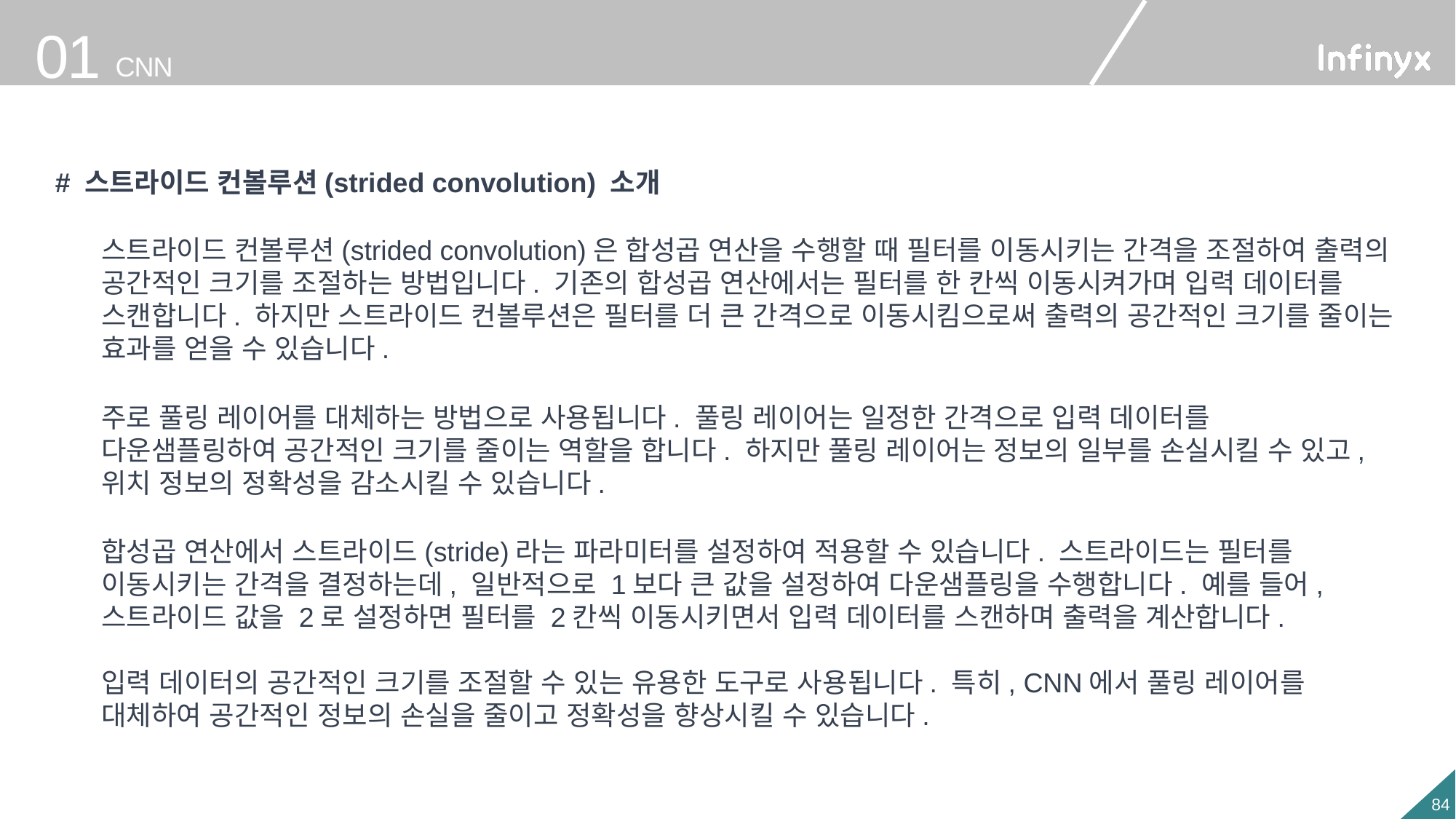

# 스트라이드 컨볼루션(strided convolution) 소개
스트라이드 컨볼루션(strided convolution)은 합성곱 연산을 수행할 때 필터를 이동시키는 간격을 조절하여 출력의 공간적인 크기를 조절하는 방법입니다. 기존의 합성곱 연산에서는 필터를 한 칸씩 이동시켜가며 입력 데이터를 스캔합니다. 하지만 스트라이드 컨볼루션은 필터를 더 큰 간격으로 이동시킴으로써 출력의 공간적인 크기를 줄이는 효과를 얻을 수 있습니다.
주로 풀링 레이어를 대체하는 방법으로 사용됩니다. 풀링 레이어는 일정한 간격으로 입력 데이터를 다운샘플링하여 공간적인 크기를 줄이는 역할을 합니다. 하지만 풀링 레이어는 정보의 일부를 손실시킬 수 있고, 위치 정보의 정확성을 감소시킬 수 있습니다.
합성곱 연산에서 스트라이드(stride)라는 파라미터를 설정하여 적용할 수 있습니다. 스트라이드는 필터를 이동시키는 간격을 결정하는데, 일반적으로 1보다 큰 값을 설정하여 다운샘플링을 수행합니다. 예를 들어, 스트라이드 값을 2로 설정하면 필터를 2칸씩 이동시키면서 입력 데이터를 스캔하며 출력을 계산합니다.

입력 데이터의 공간적인 크기를 조절할 수 있는 유용한 도구로 사용됩니다. 특히, CNN에서 풀링 레이어를 대체하여 공간적인 정보의 손실을 줄이고 정확성을 향상시킬 수 있습니다.